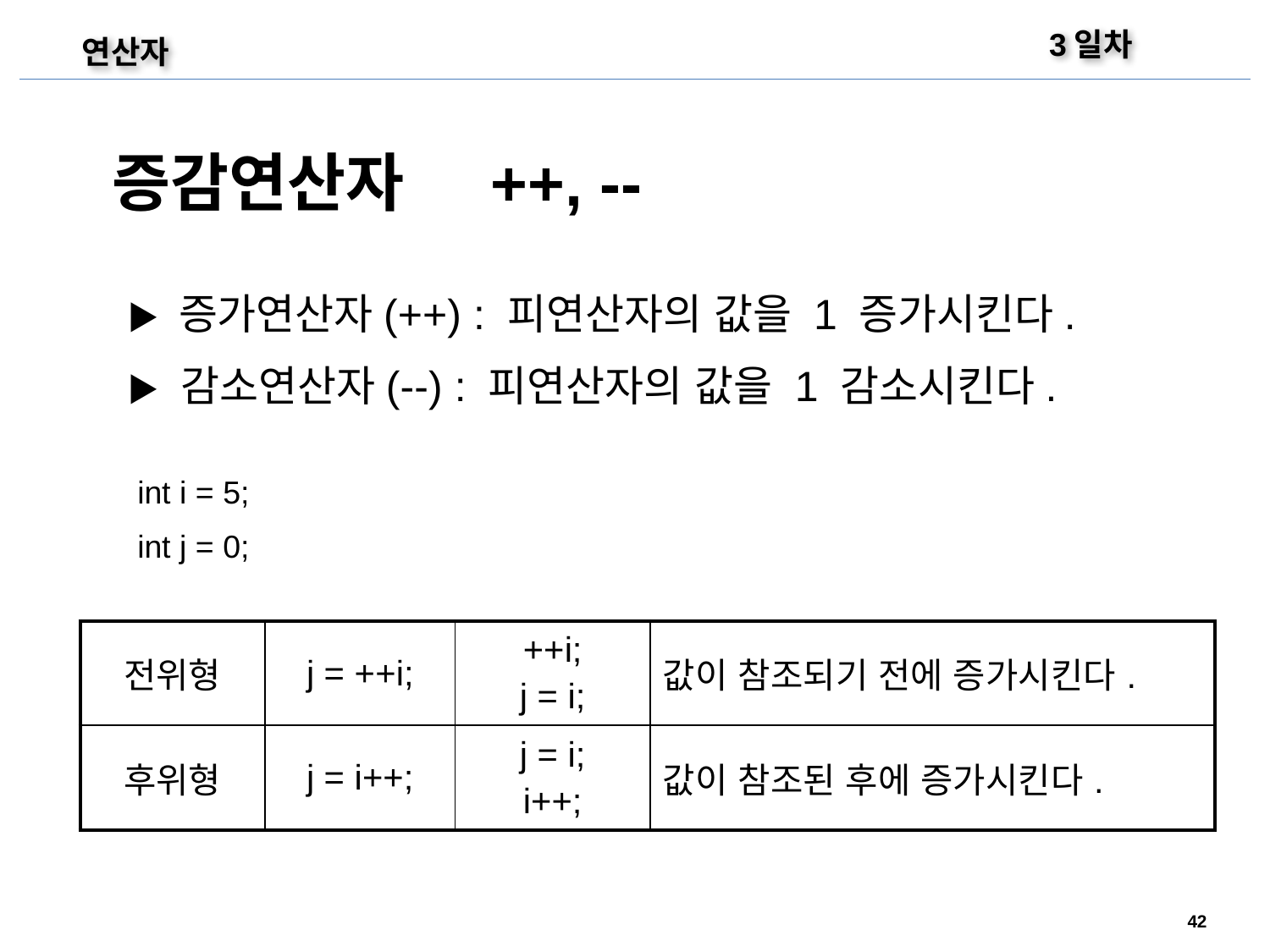

3일차
연산자
증감연산자    ++, --
▶ 증가연산자(++) : 피연산자의 값을 1 증가시킨다.
▶ 감소연산자(--) : 피연산자의 값을 1 감소시킨다.
int i = 5;
int j = 0;
| 전위형 | j = ++i; | ++i; j = i; | 값이 참조되기 전에 증가시킨다. |
| --- | --- | --- | --- |
| 후위형 | j = i++; | j = i; i++; | 값이 참조된 후에 증가시킨다. |